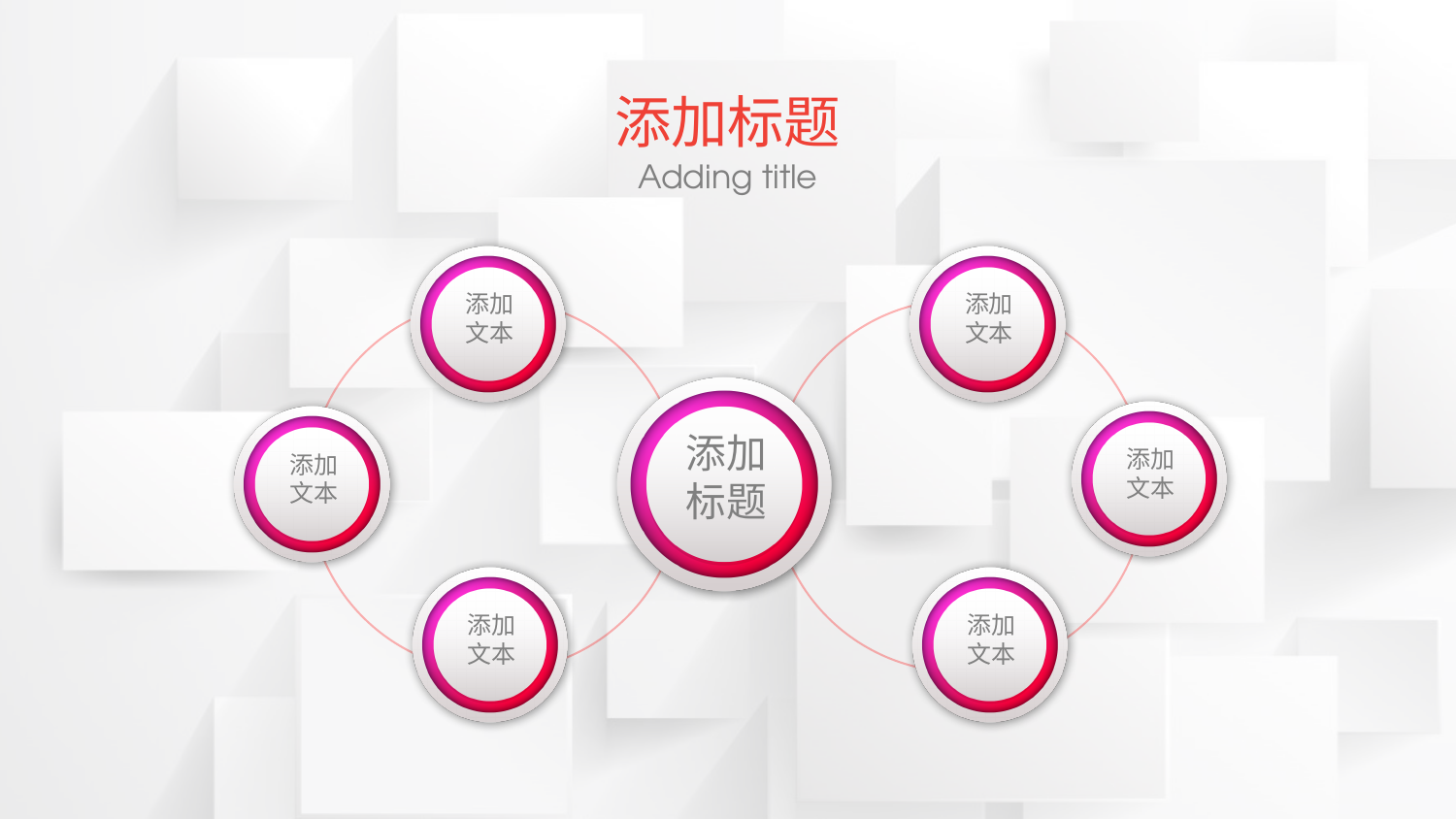

添加标题
Adding title

添加
文本

添加
文本

添加
标题

添加
文本

添加
文本

添加
文本

添加
文本